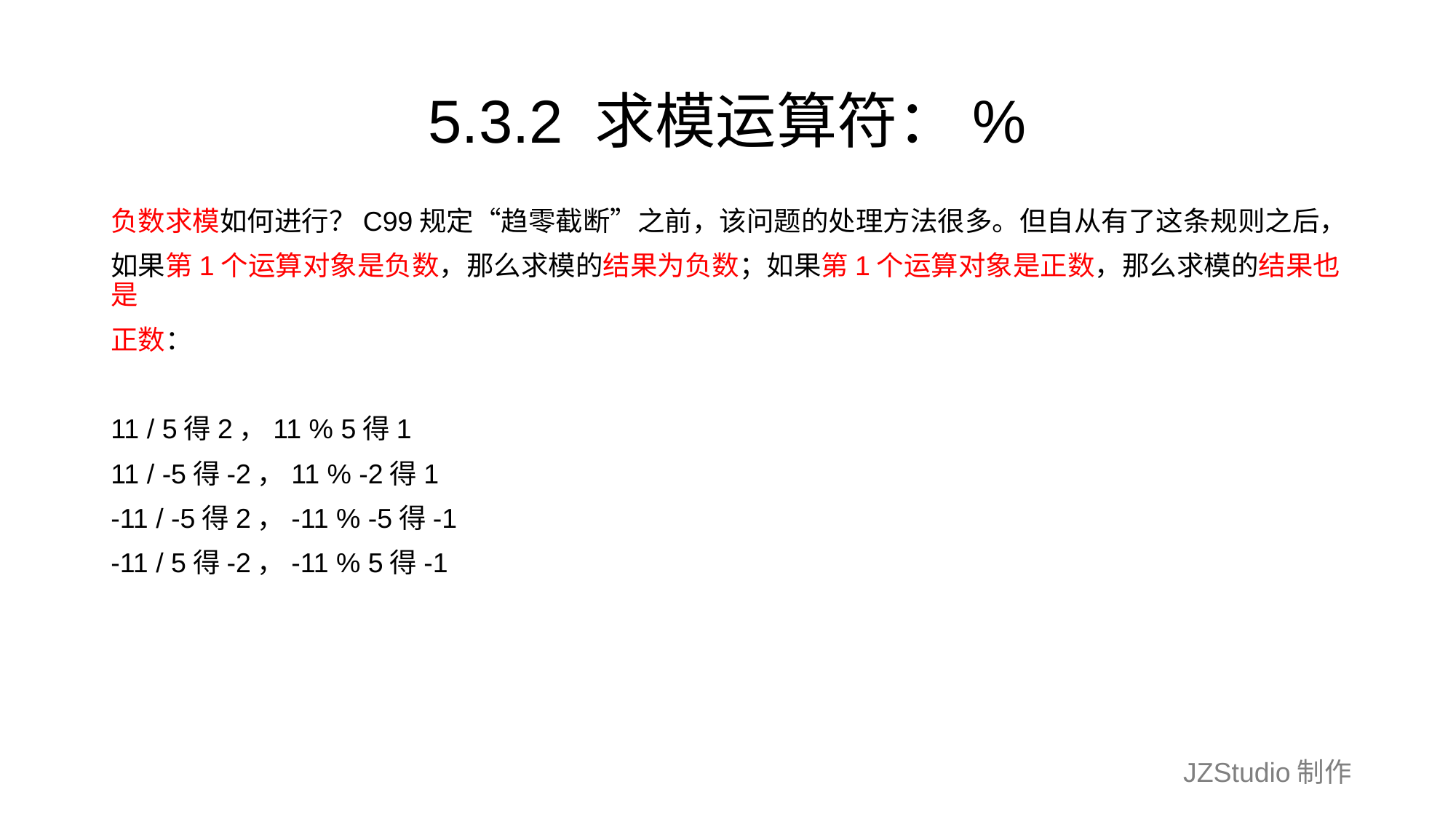

# 5.3.2 求模运算符：%
负数求模如何进行？C99规定“趋零截断”之前，该问题的处理方法很多。但自从有了这条规则之后，
如果第1个运算对象是负数，那么求模的结果为负数；如果第1个运算对象是正数，那么求模的结果也是
正数：

11 / 5得2，11 % 5得1
11 / -5得-2，11 % -2得1
-11 / -5得2，-11 % -5得-1
-11 / 5得-2，-11 % 5得-1